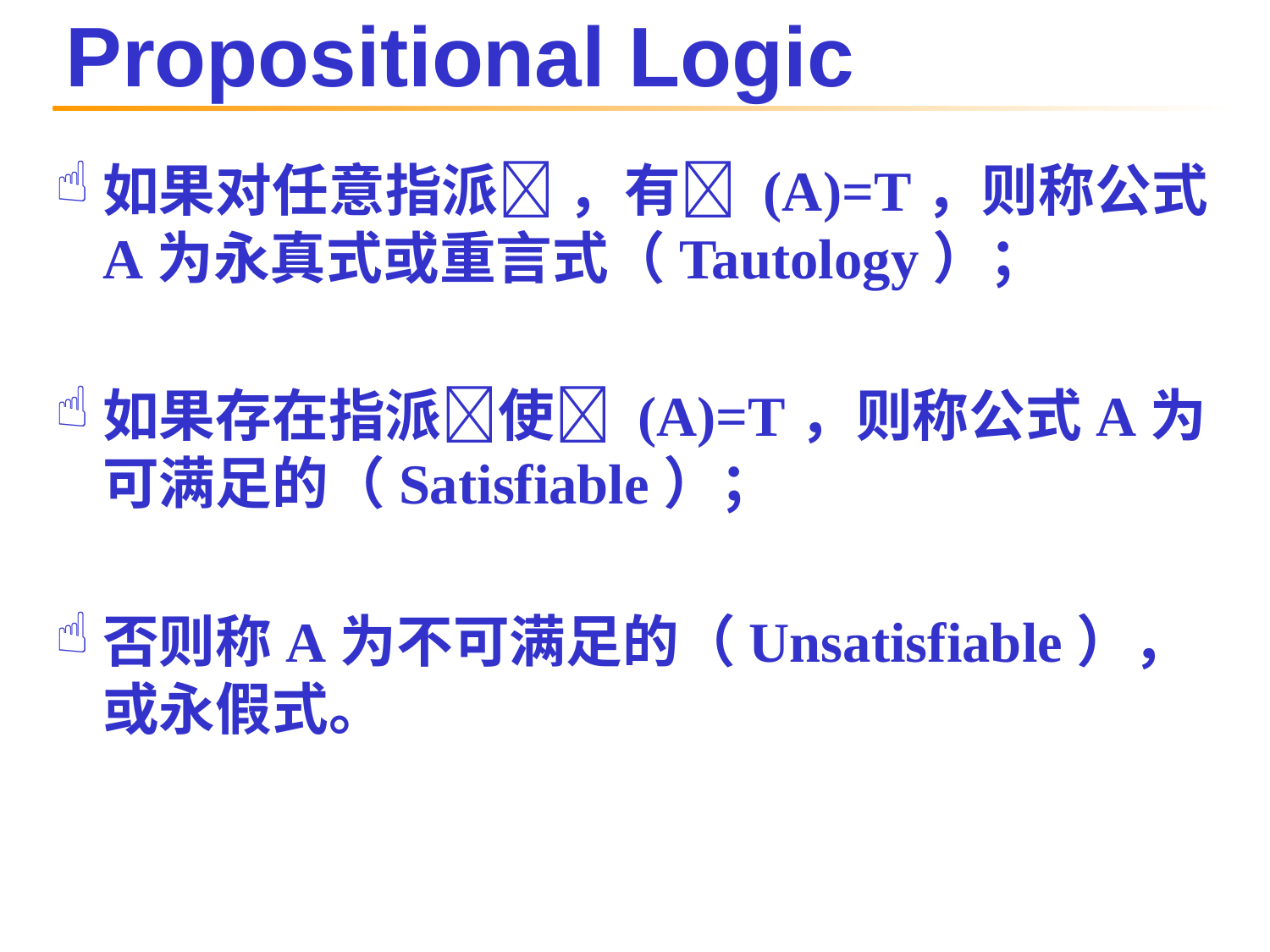

# Propositional Logic
如果对任意指派α ，有α (A)=T，则称公式A为永真式或重言式（Tautology）；

如果存在指派α使α (A)=T，则称公式A为可满足的（Satisfiable）；

否则称A为不可满足的（Unsatisfiable），或永假式。